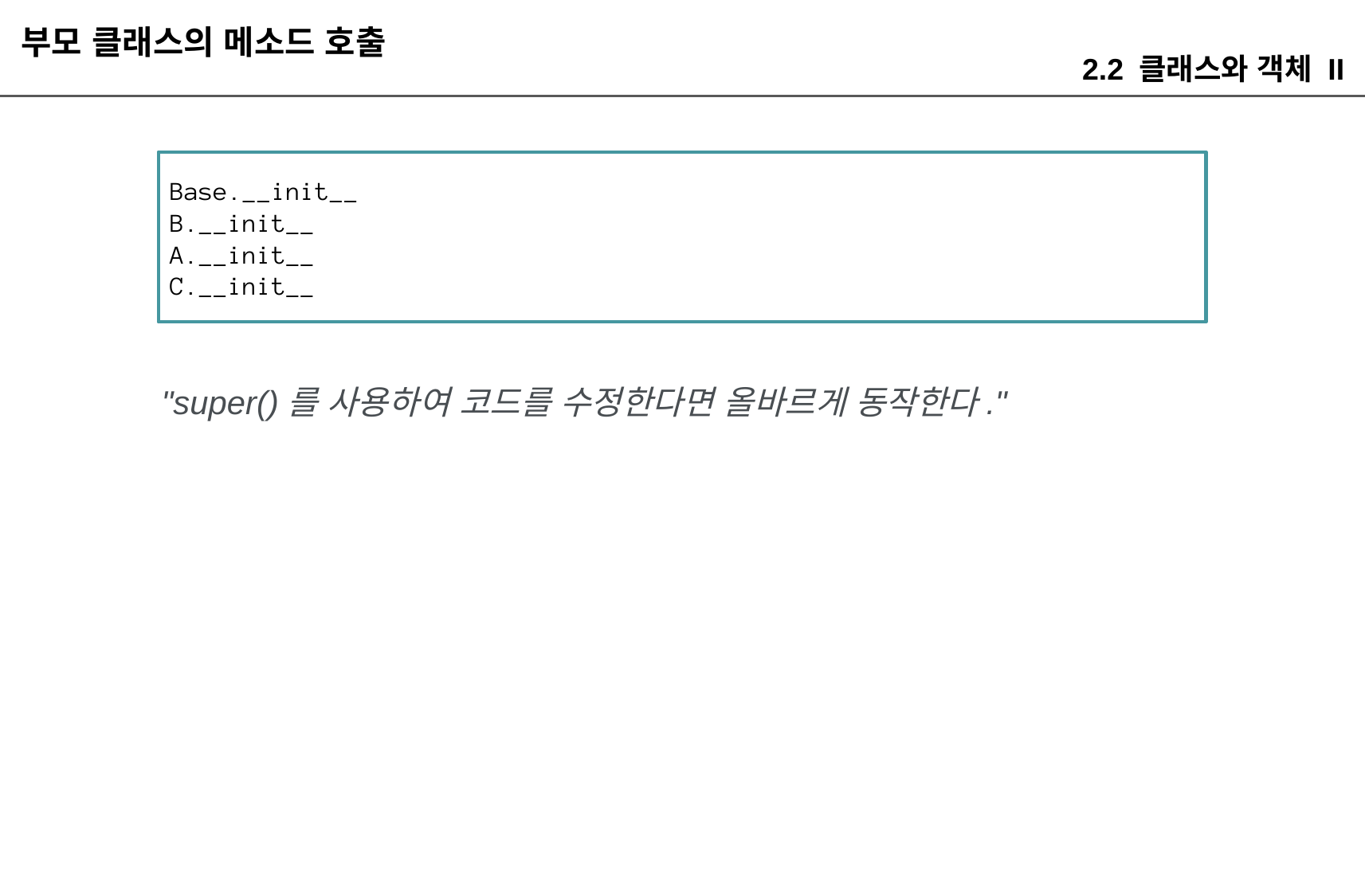

부모 클래스의 메소드 호출
2.2 클래스와 객체 II
Base.__init__
B.__init__
A.__init__
C.__init__
"super()를 사용하여 코드를 수정한다면 올바르게 동작한다."